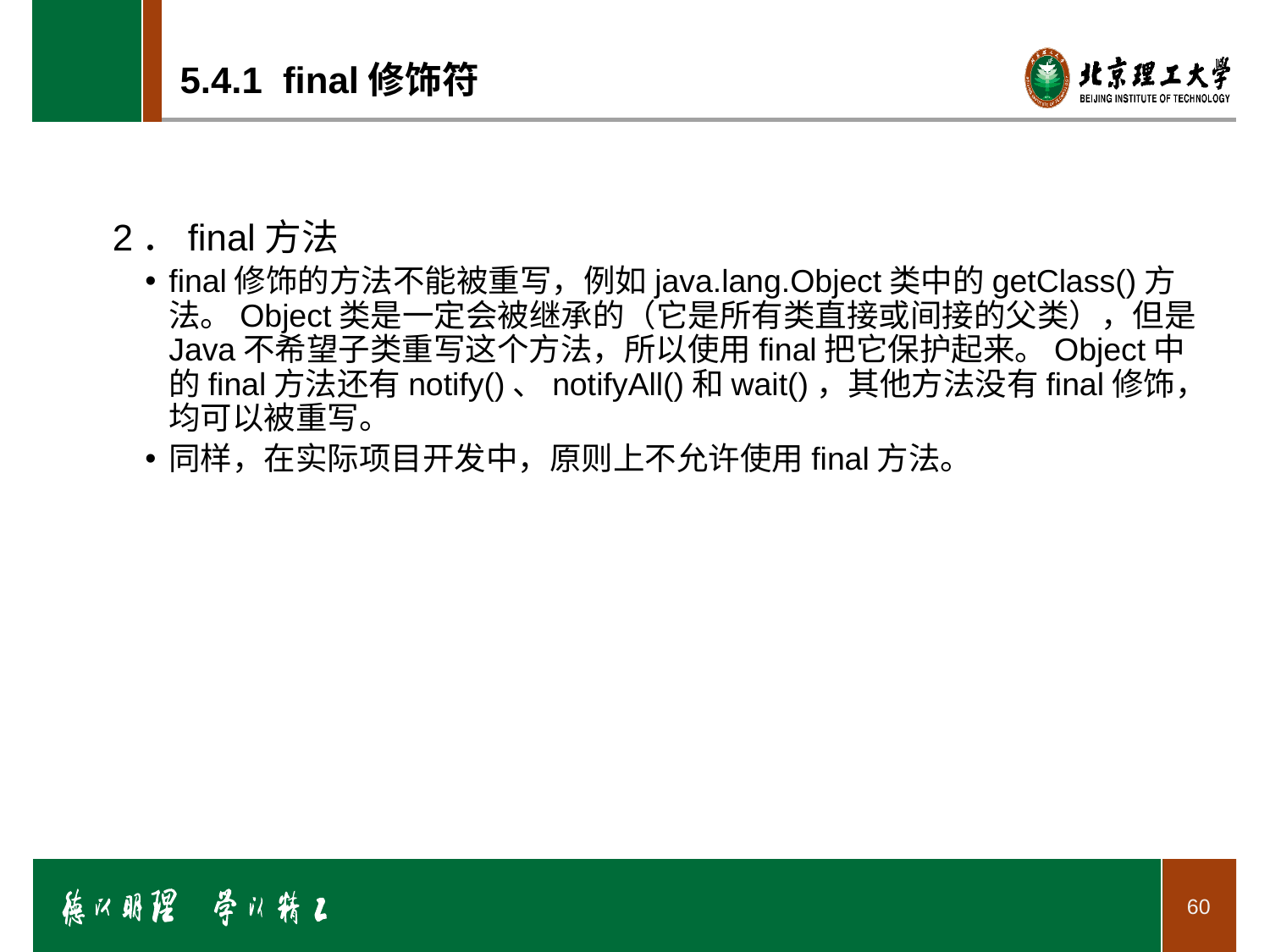

# 5.4.1  final修饰符
2．final方法
final修饰的方法不能被重写，例如java.lang.Object类中的getClass()方法。Object类是一定会被继承的（它是所有类直接或间接的父类），但是Java不希望子类重写这个方法，所以使用final把它保护起来。Object中的final方法还有notify()、notifyAll()和wait()，其他方法没有final修饰，均可以被重写。
同样，在实际项目开发中，原则上不允许使用final方法。